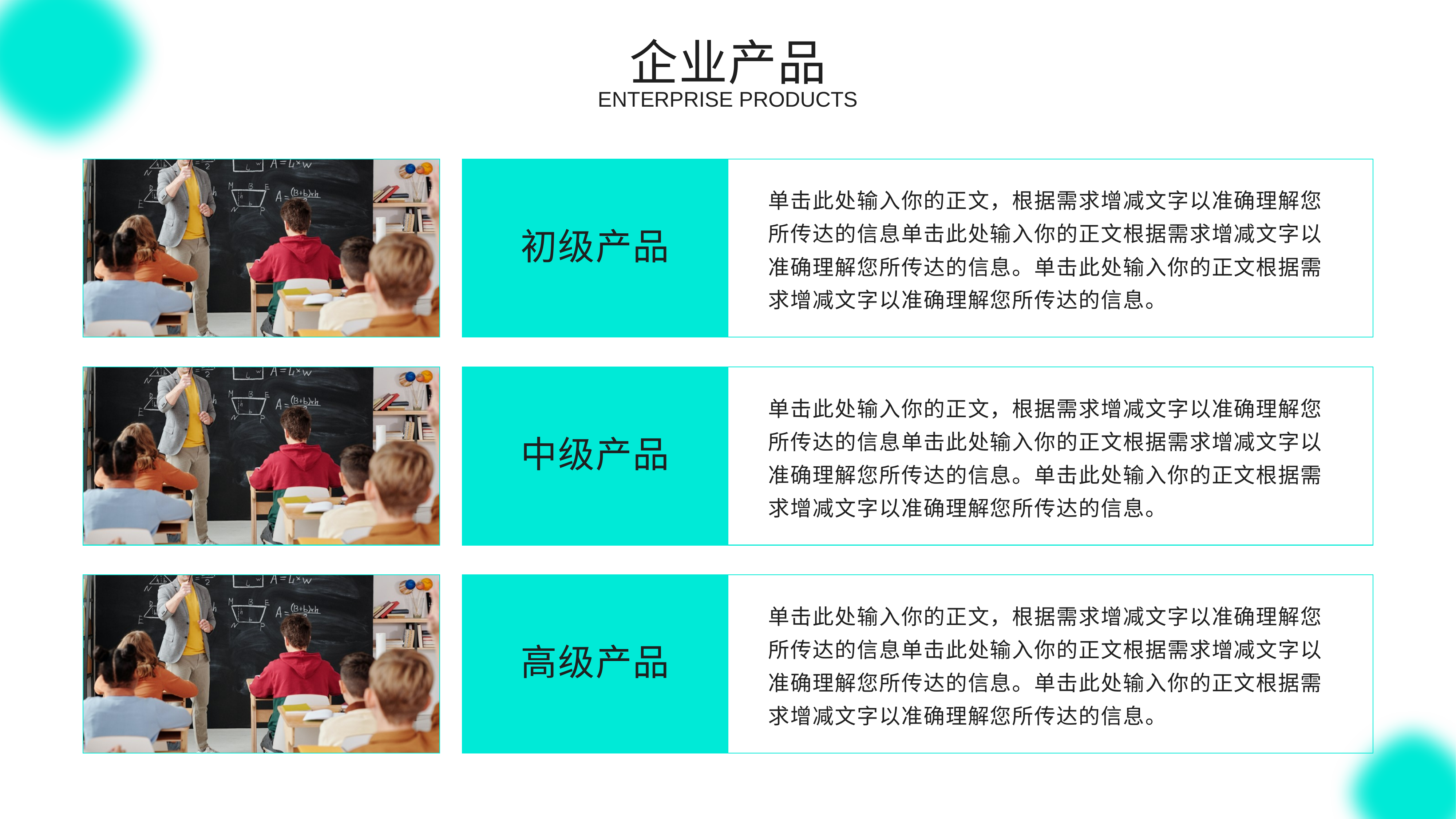

01
# 企业产品
Company Introduction
Enterprise products

单击此处输入你的正文，根据需求增减文字以准确理解您所传达的信息单击此处输入你的正文根据需求增减文字以准确理解您所传达的信息。单击此处输入你的正文根据需求增减文字以准确理解您所传达的信息。
初级产品

单击此处输入你的正文，根据需求增减文字以准确理解您所传达的信息单击此处输入你的正文根据需求增减文字以准确理解您所传达的信息。单击此处输入你的正文根据需求增减文字以准确理解您所传达的信息。
中级产品

单击此处输入你的正文，根据需求增减文字以准确理解您所传达的信息单击此处输入你的正文根据需求增减文字以准确理解您所传达的信息。单击此处输入你的正文根据需求增减文字以准确理解您所传达的信息。
高级产品